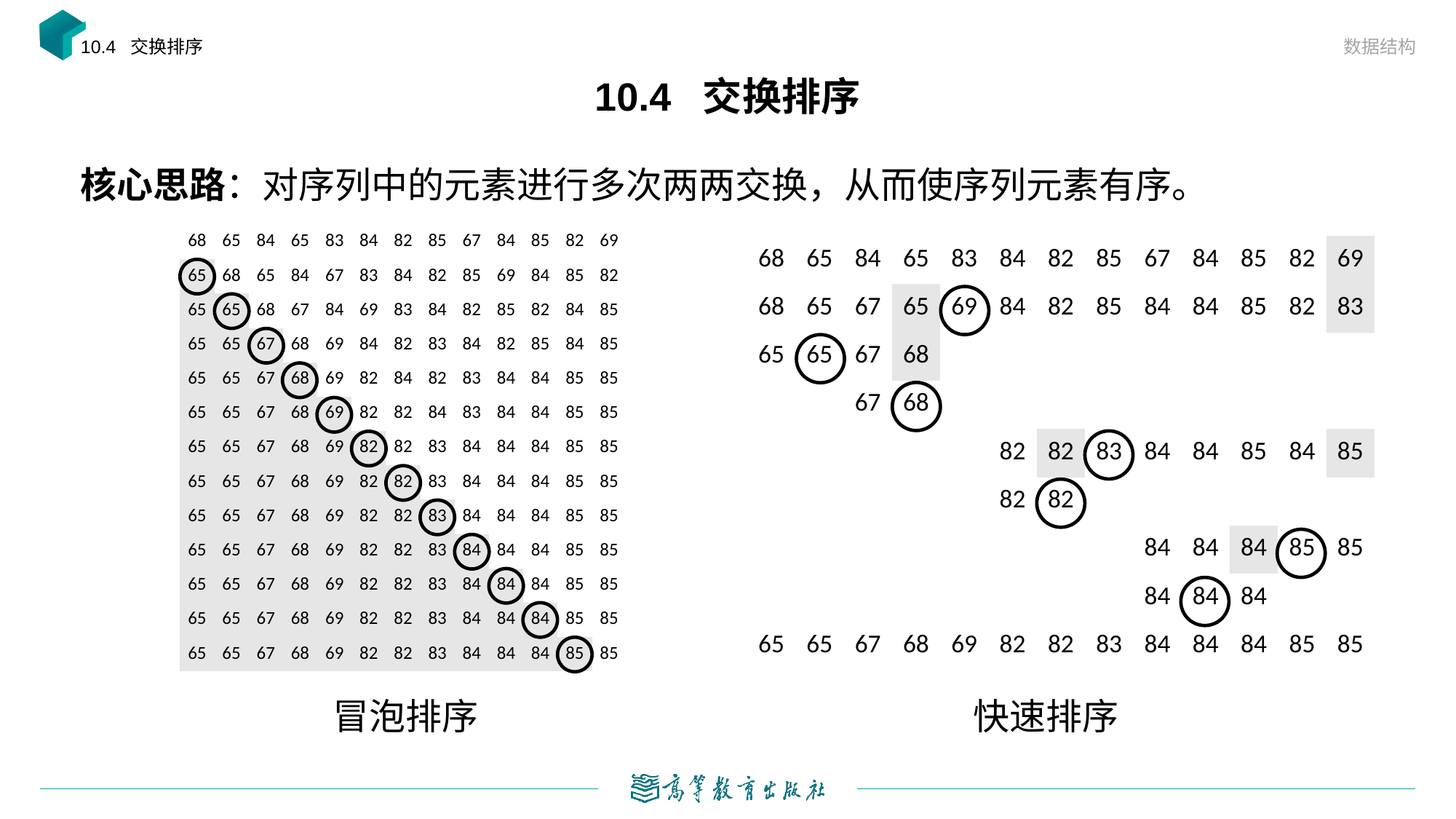

数据结构
10.4  交换排序
# 10.4  交换排序
核心思路：对序列中的元素进行多次两两交换，从而使序列元素有序。

| 68 | 65 | 84 | 65 | 83 | 84 | 82 | 85 | 67 | 84 | 85 | 82 | 69 |
| --- | --- | --- | --- | --- | --- | --- | --- | --- | --- | --- | --- | --- |
| 65 | 68 | 65 | 84 | 67 | 83 | 84 | 82 | 85 | 69 | 84 | 85 | 82 |
| 65 | 65 | 68 | 67 | 84 | 69 | 83 | 84 | 82 | 85 | 82 | 84 | 85 |
| 65 | 65 | 67 | 68 | 69 | 84 | 82 | 83 | 84 | 82 | 85 | 84 | 85 |
| 65 | 65 | 67 | 68 | 69 | 82 | 84 | 82 | 83 | 84 | 84 | 85 | 85 |
| 65 | 65 | 67 | 68 | 69 | 82 | 82 | 84 | 83 | 84 | 84 | 85 | 85 |
| 65 | 65 | 67 | 68 | 69 | 82 | 82 | 83 | 84 | 84 | 84 | 85 | 85 |
| 65 | 65 | 67 | 68 | 69 | 82 | 82 | 83 | 84 | 84 | 84 | 85 | 85 |
| 65 | 65 | 67 | 68 | 69 | 82 | 82 | 83 | 84 | 84 | 84 | 85 | 85 |
| 65 | 65 | 67 | 68 | 69 | 82 | 82 | 83 | 84 | 84 | 84 | 85 | 85 |
| 65 | 65 | 67 | 68 | 69 | 82 | 82 | 83 | 84 | 84 | 84 | 85 | 85 |
| 65 | 65 | 67 | 68 | 69 | 82 | 82 | 83 | 84 | 84 | 84 | 85 | 85 |
| 65 | 65 | 67 | 68 | 69 | 82 | 82 | 83 | 84 | 84 | 84 | 85 | 85 |

| 68 | 65 | 84 | 65 | 83 | 84 | 82 | 85 | 67 | 84 | 85 | 82 | 69 |
| --- | --- | --- | --- | --- | --- | --- | --- | --- | --- | --- | --- | --- |
| 68 | 65 | 67 | 65 | 69 | 84 | 82 | 85 | 84 | 84 | 85 | 82 | 83 |
| 65 | 65 | 67 | 68 |  |  |  |  |  |  |  |  |  |
|  |  | 67 | 68 |  |  |  |  |  |  |  |  |  |
|  |  |  |  |  | 82 | 82 | 83 | 84 | 84 | 85 | 84 | 85 |
|  |  |  |  |  | 82 | 82 |  |  |  |  |  |  |
|  |  |  |  |  |  |  |  | 84 | 84 | 84 | 85 | 85 |
|  |  |  |  |  |  |  |  | 84 | 84 | 84 |  |  |
| 65 | 65 | 67 | 68 | 69 | 82 | 82 | 83 | 84 | 84 | 84 | 85 | 85 |

冒泡排序

快速排序